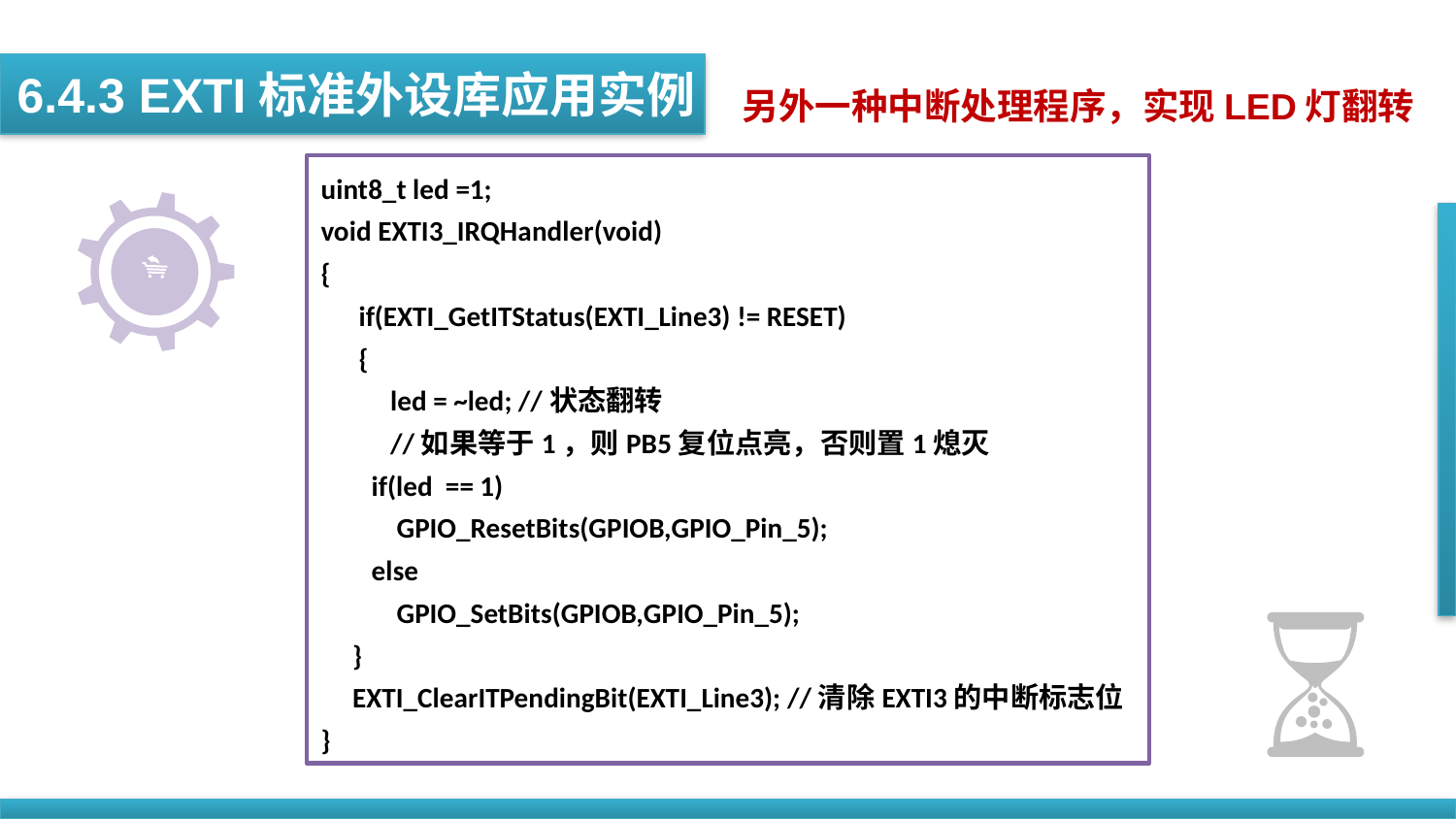

6.4.3 EXTI标准外设库应用实例
另外一种中断处理程序，实现LED灯翻转
uint8_t led =1;
void EXTI3_IRQHandler(void)
{
      if(EXTI_GetITStatus(EXTI_Line3) != RESET)
      {
           led = ~led; //状态翻转
           //如果等于1，则PB5复位点亮，否则置1熄灭
        if(led  == 1)
            GPIO_ResetBits(GPIOB,GPIO_Pin_5);
        else
            GPIO_SetBits(GPIOB,GPIO_Pin_5);
     }
     EXTI_ClearITPendingBit(EXTI_Line3); //清除EXTI3的中断标志位
}